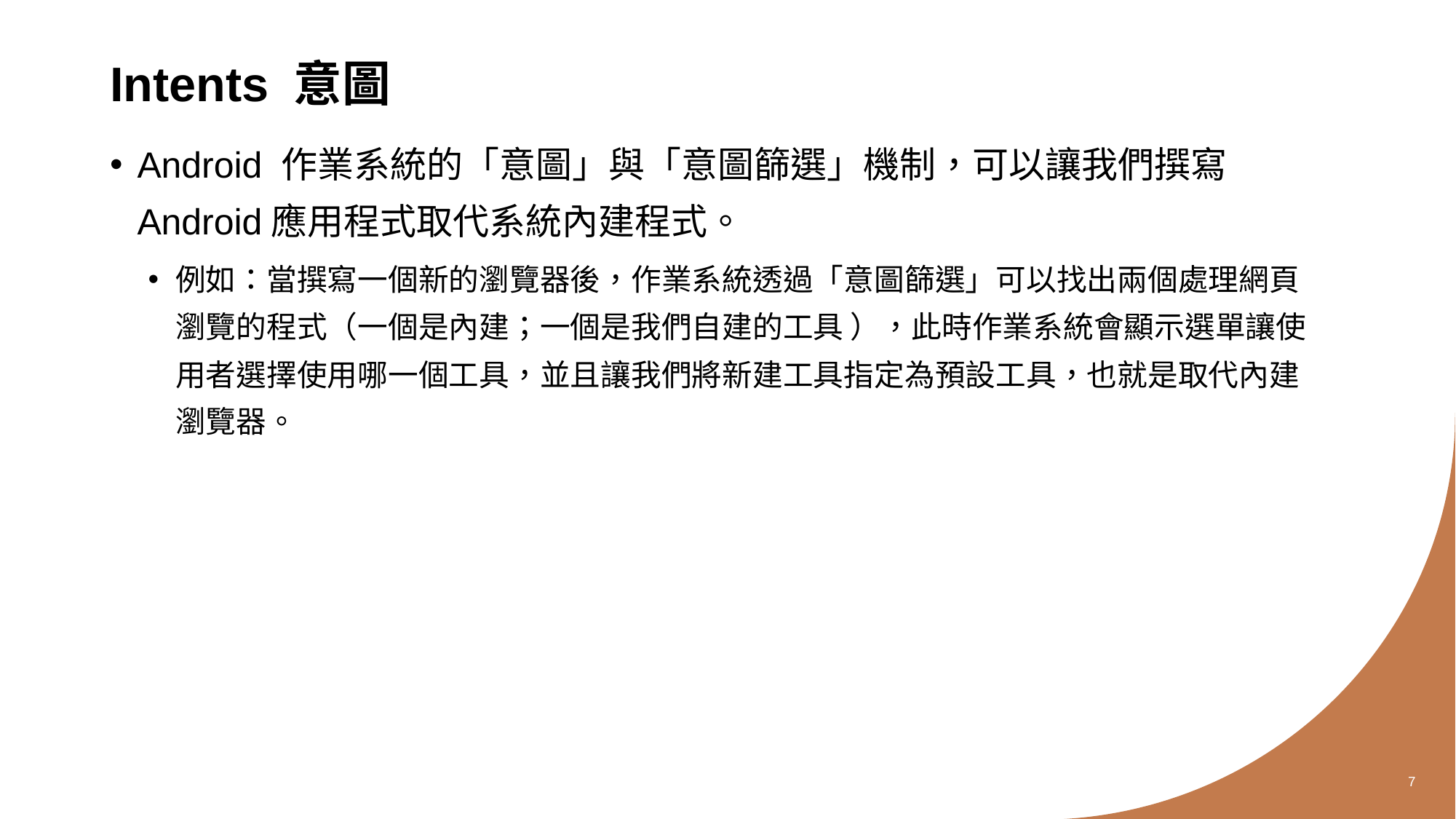

# Intents 意圖
Android 作業系統的「意圖」與「意圖篩選」機制，可以讓我們撰寫Android應用程式取代系統內建程式。
例如：當撰寫一個新的瀏覽器後，作業系統透過「意圖篩選」可以找出兩個處理網頁瀏覽的程式（一個是內建；一個是我們自建的工具 ），此時作業系統會顯示選單讓使用者選擇使用哪一個工具，並且讓我們將新建工具指定為預設工具，也就是取代內建瀏覽器。

7